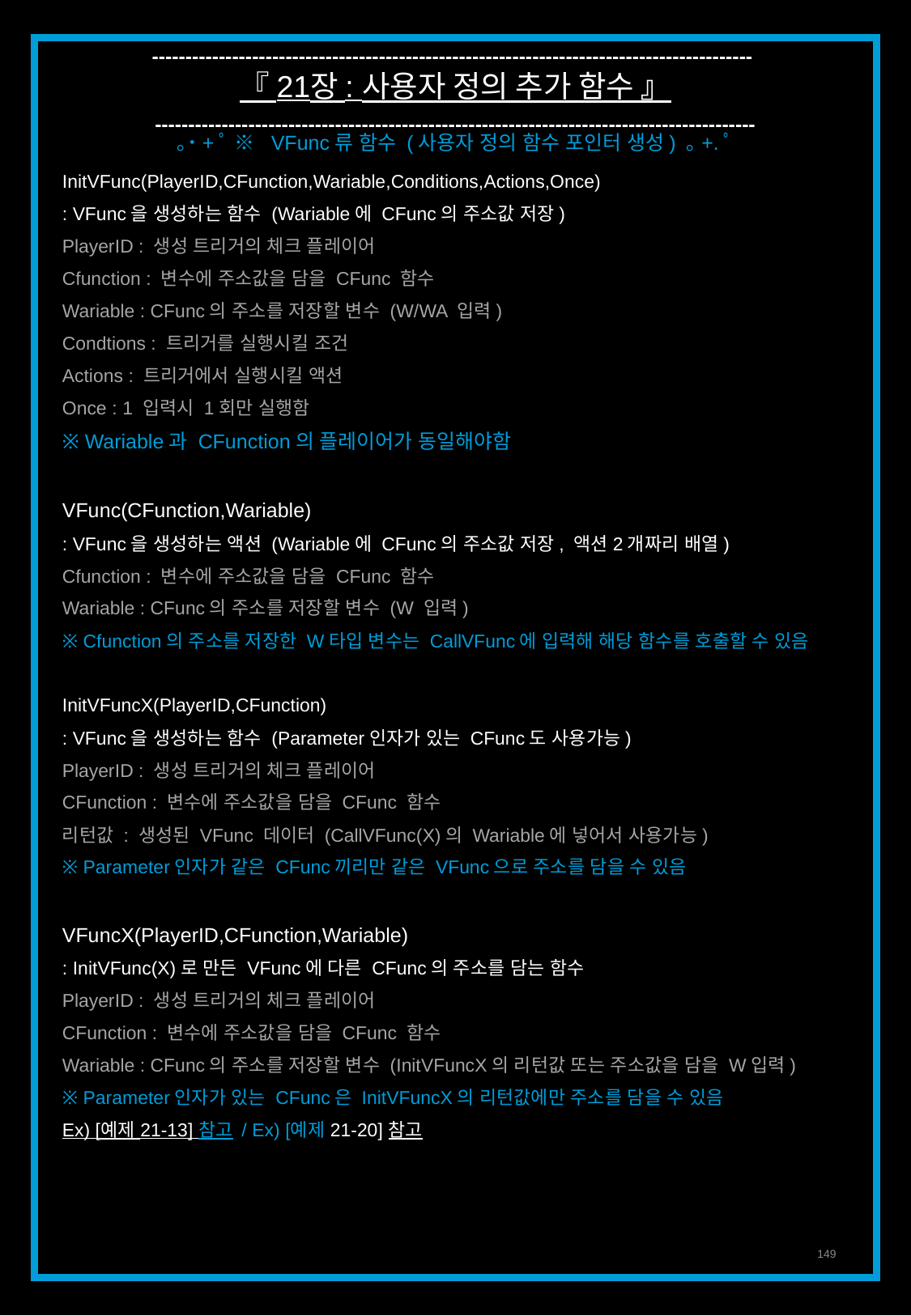

------------------------------------------------------------------------------------------
『 21장 : 사용자 정의 추가 함수 』
------------------------------------------------------------------------------------------

｡˙+ﾟ ※  VFunc류 함수 (사용자 정의 함수 포인터 생성) ｡+.ﾟ
InitVFunc(PlayerID,CFunction,Wariable,Conditions,Actions,Once)
: VFunc을 생성하는 함수 (Wariable에 CFunc의 주소값 저장)
PlayerID : 생성 트리거의 체크 플레이어
Cfunction : 변수에 주소값을 담을 CFunc 함수
Wariable : CFunc의 주소를 저장할 변수 (W/WA 입력)
Condtions : 트리거를 실행시킬 조건
Actions : 트리거에서 실행시킬 액션
Once : 1 입력시 1회만 실행함
※ Wariable과 CFunction의 플레이어가 동일해야함

VFunc(CFunction,Wariable)
: VFunc을 생성하는 액션 (Wariable에 CFunc의 주소값 저장, 액션2개짜리 배열)
Cfunction : 변수에 주소값을 담을 CFunc 함수
Wariable : CFunc의 주소를 저장할 변수 (W 입력)
※ Cfunction의 주소를 저장한 W타입 변수는 CallVFunc에 입력해 해당 함수를 호출할 수 있음

InitVFuncX(PlayerID,CFunction)
: VFunc을 생성하는 함수 (Parameter인자가 있는 CFunc도 사용가능)
PlayerID : 생성 트리거의 체크 플레이어
CFunction : 변수에 주소값을 담을 CFunc 함수
리턴값 : 생성된 VFunc 데이터 (CallVFunc(X)의 Wariable에 넣어서 사용가능)
※ Parameter인자가 같은 CFunc끼리만 같은 VFunc으로 주소를 담을 수 있음

VFuncX(PlayerID,CFunction,Wariable)
: InitVFunc(X)로 만든 VFunc에 다른 CFunc의 주소를 담는 함수
PlayerID : 생성 트리거의 체크 플레이어
CFunction : 변수에 주소값을 담을 CFunc 함수
Wariable : CFunc의 주소를 저장할 변수 (InitVFuncX의 리턴값 또는 주소값을 담을 W입력)
※ Parameter인자가 있는 CFunc은 InitVFuncX의 리턴값에만 주소를 담을 수 있음
Ex) [예제 21-13] 참고 / Ex) [예제 21-20] 참고
149